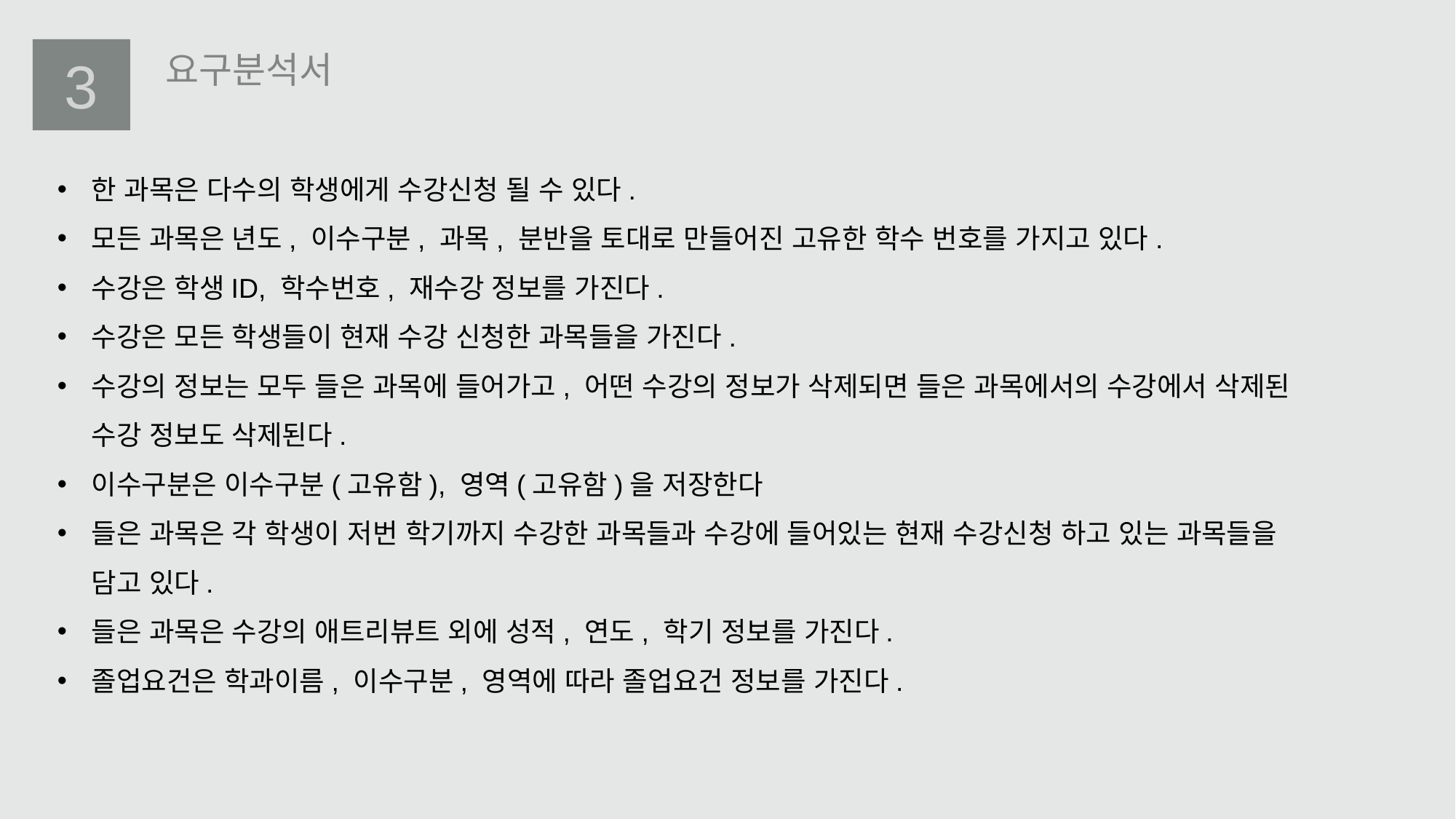

3
요구분석서
한 과목은 다수의 학생에게 수강신청 될 수 있다.
모든 과목은 년도, 이수구분, 과목, 분반을 토대로 만들어진 고유한 학수 번호를 가지고 있다.
수강은 학생ID, 학수번호, 재수강 정보를 가진다.
수강은 모든 학생들이 현재 수강 신청한 과목들을 가진다.
수강의 정보는 모두 들은 과목에 들어가고, 어떤 수강의 정보가 삭제되면 들은 과목에서의 수강에서 삭제된 수강 정보도 삭제된다.
이수구분은 이수구분(고유함), 영역(고유함)을 저장한다
들은 과목은 각 학생이 저번 학기까지 수강한 과목들과 수강에 들어있는 현재 수강신청 하고 있는 과목들을 담고 있다.
들은 과목은 수강의 애트리뷰트 외에 성적, 연도, 학기 정보를 가진다.
졸업요건은 학과이름, 이수구분, 영역에 따라 졸업요건 정보를 가진다.